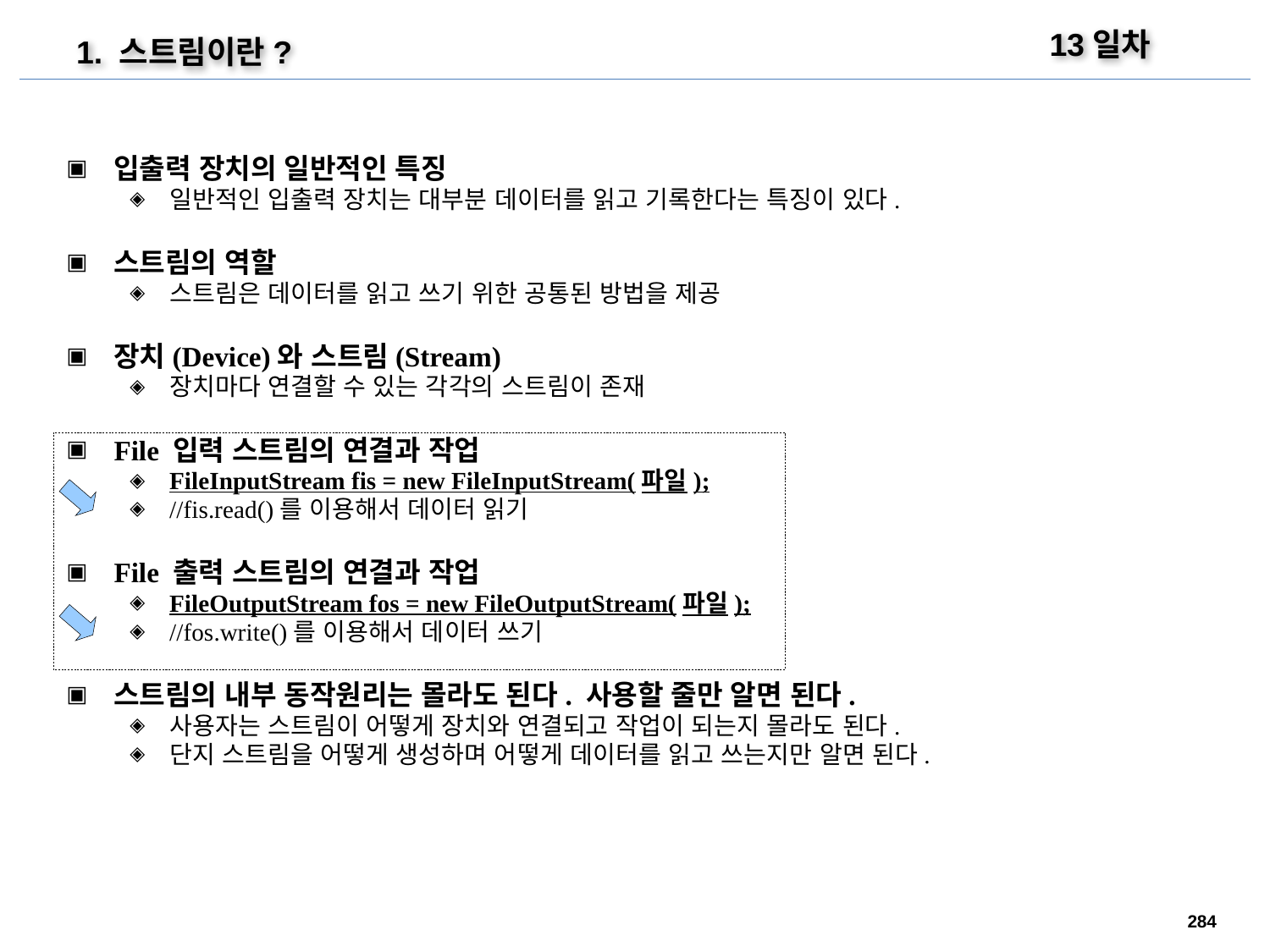

13일차
1. 스트림이란?
입출력 장치의 일반적인 특징
일반적인 입출력 장치는 대부분 데이터를 읽고 기록한다는 특징이 있다.

스트림의 역할
스트림은 데이터를 읽고 쓰기 위한 공통된 방법을 제공

장치(Device)와 스트림(Stream)
장치마다 연결할 수 있는 각각의 스트림이 존재

File 입력 스트림의 연결과 작업
FileInputStream fis = new FileInputStream(파일);
//fis.read()를 이용해서 데이터 읽기

File 출력 스트림의 연결과 작업
FileOutputStream fos = new FileOutputStream(파일);
//fos.write()를 이용해서 데이터 쓰기

스트림의 내부 동작원리는 몰라도 된다. 사용할 줄만 알면 된다.
사용자는 스트림이 어떻게 장치와 연결되고 작업이 되는지 몰라도 된다.
단지 스트림을 어떻게 생성하며 어떻게 데이터를 읽고 쓰는지만 알면 된다.